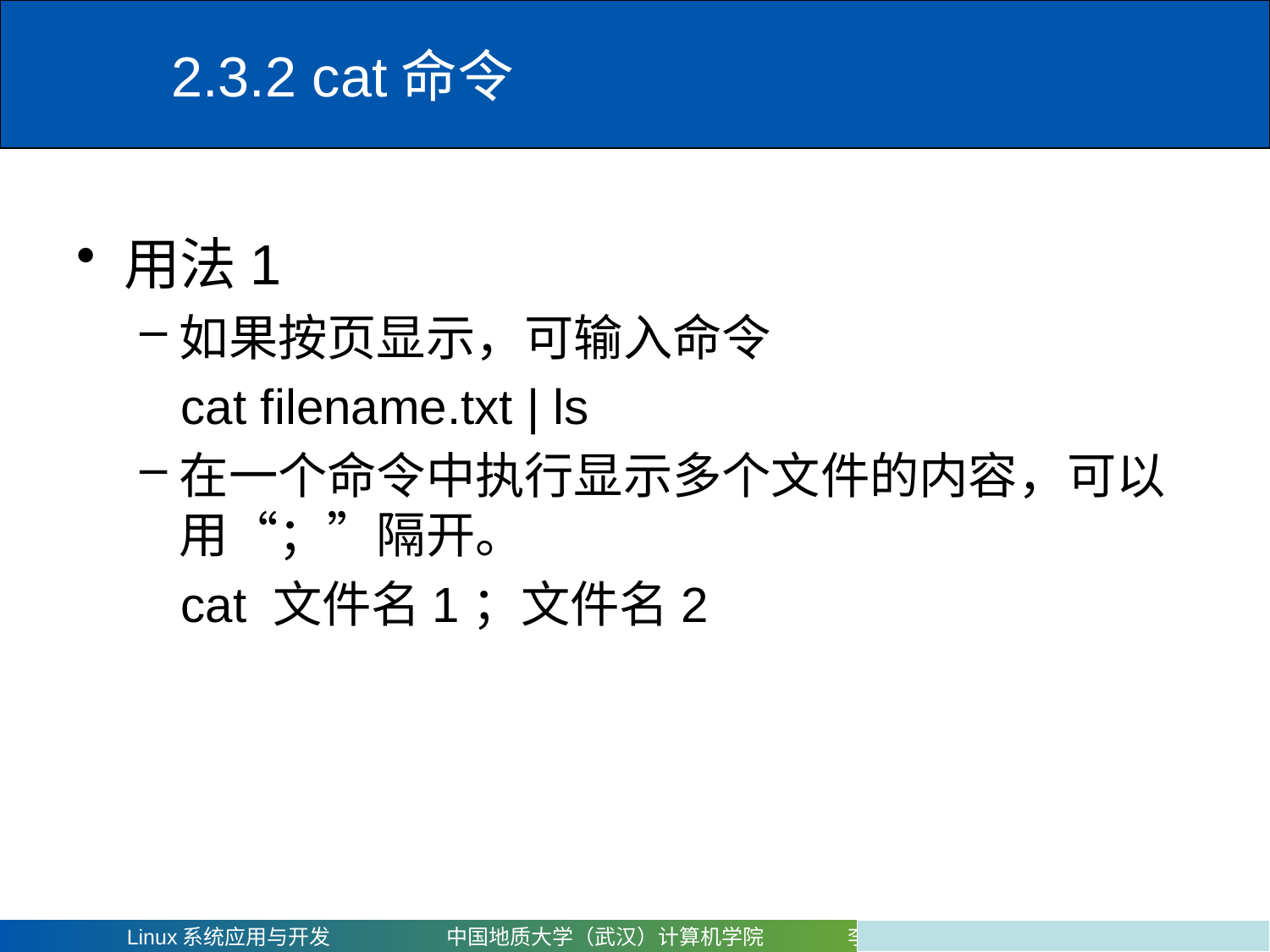

# 2.3.2 cat命令
用法1
如果按页显示，可输入命令
   cat filename.txt | ls
在一个命令中执行显示多个文件的内容，可以用“；”隔开。
   cat 文件名1；文件名2